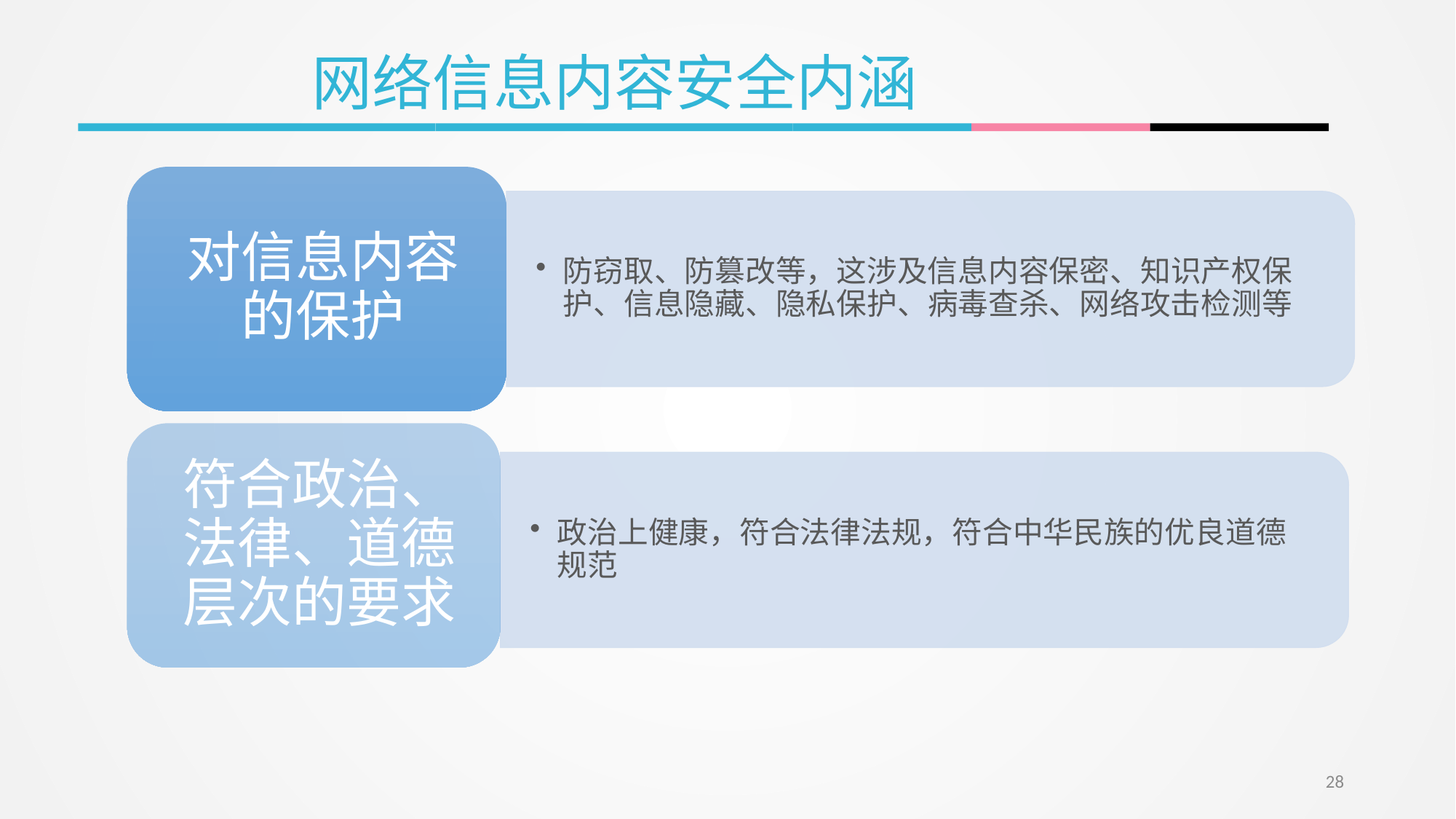

网络信息内容安全内涵

防窃取、防篡改等，这涉及信息内容保密、知识产权保护、信息隐藏、隐私保护、病毒查杀、网络攻击检测等
对信息内容的保护
政治上健康，符合法律法规，符合中华民族的优良道德规范
符合政治、法律、道德层次的要求
28